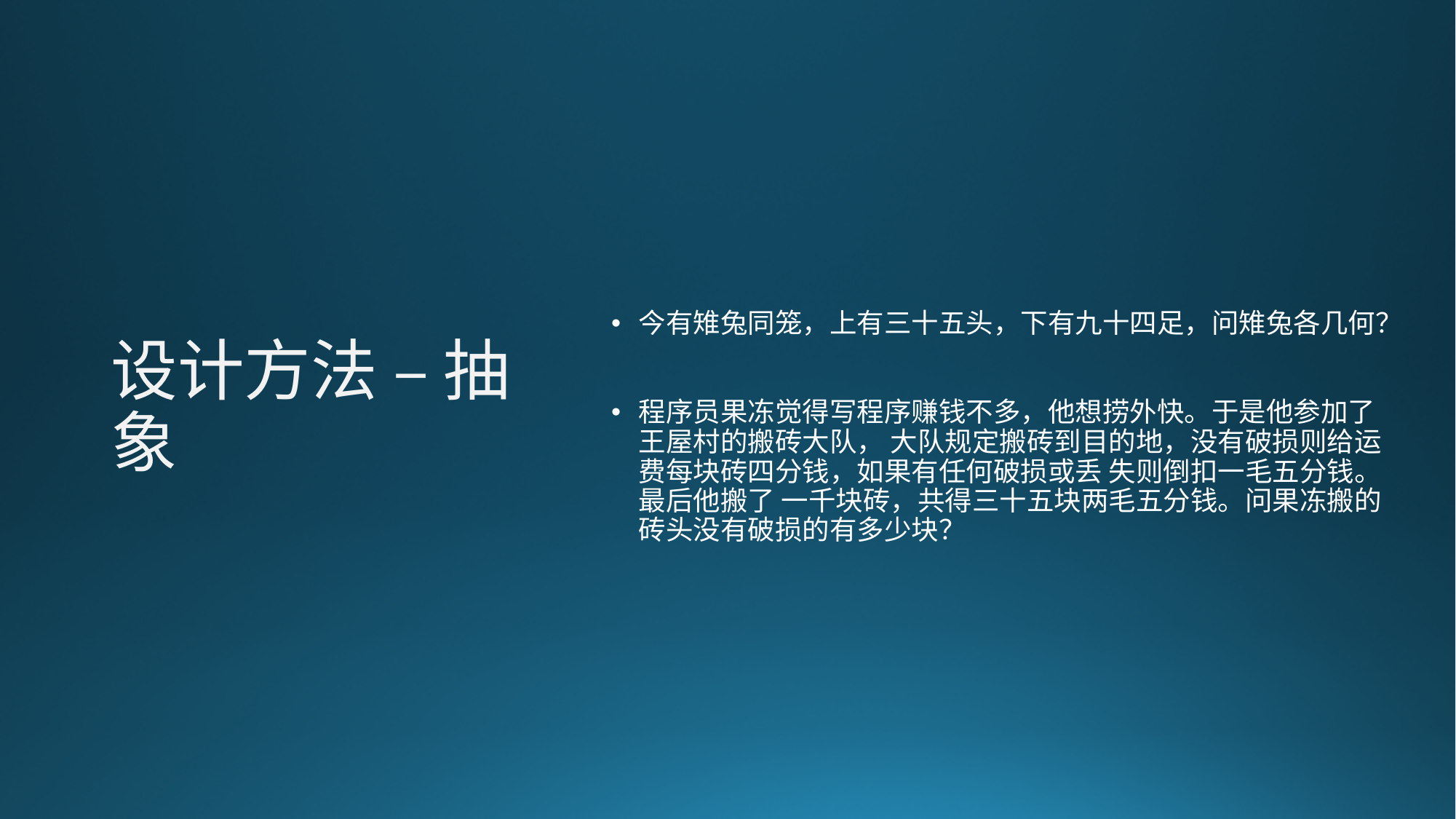

今有雉兔同笼，上有三十五头，下有九十四足，问雉兔各几何？

程序员果冻觉得写程序赚钱不多，他想捞外快。于是他参加了王屋村的搬砖大队， 大队规定搬砖到目的地，没有破损则给运费每块砖四分钱，如果有任何破损或丢 失则倒扣一毛五分钱。最后他搬了 一千块砖，共得三十五块两毛五分钱。问果冻搬的砖头没有破损的有多少块？
# 设计方法 – 抽象